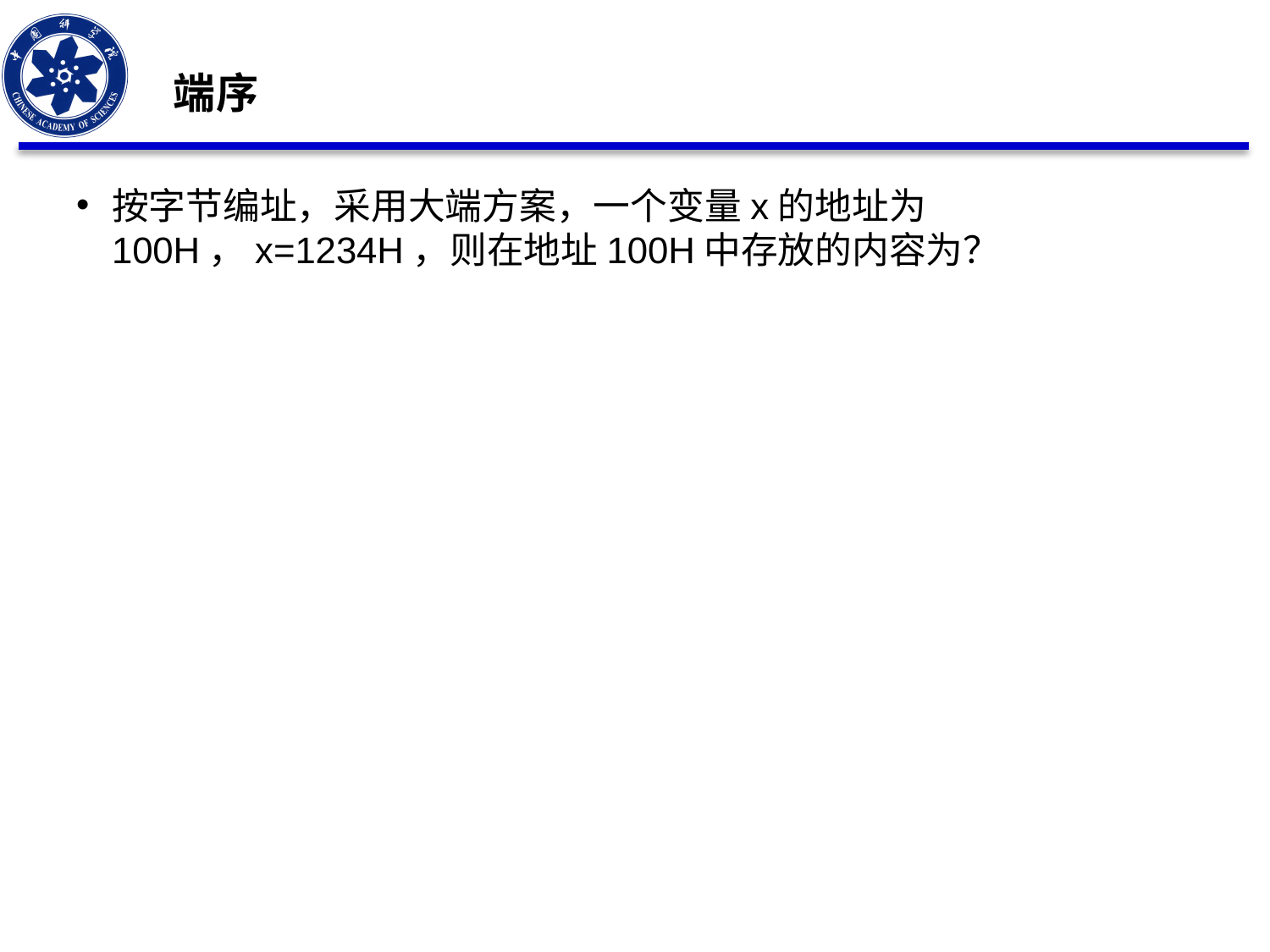

端序
按字节编址，采用大端方案，一个变量x的地址为100H，x=1234H，则在地址100H中存放的内容为？